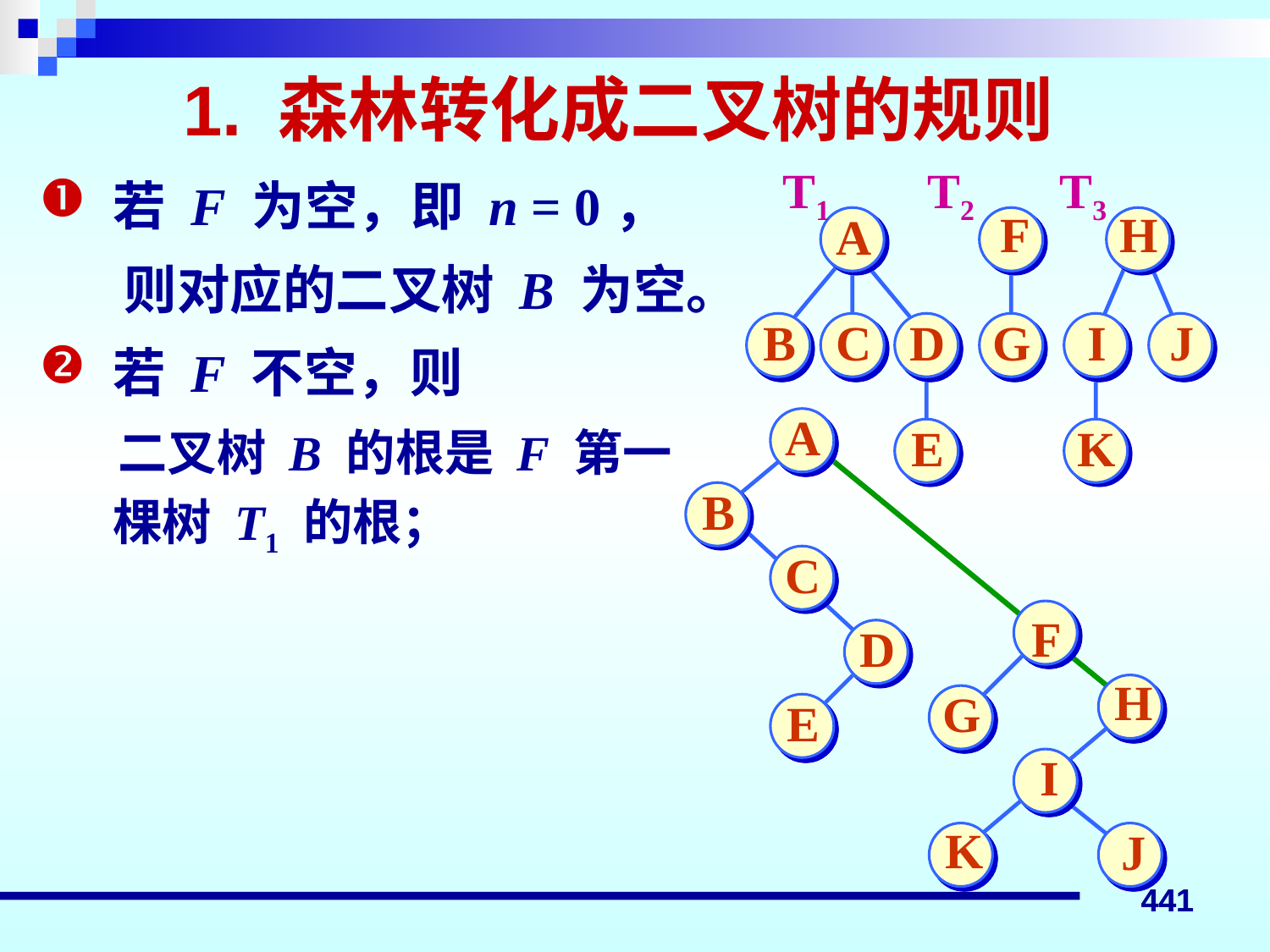

# 1. 森林转化成二叉树的规则
若 F 为空，即 n = 0，
      则对应的二叉树 B 为空。
若 F 不空，则
      二叉树 B 的根是 F 第一棵树 T1 的根；

T1        T2       T3
F
H
A

B
C
D
G
I
J

E
K

A

B

C

F
D

H

G
E

I

K
J

441
441